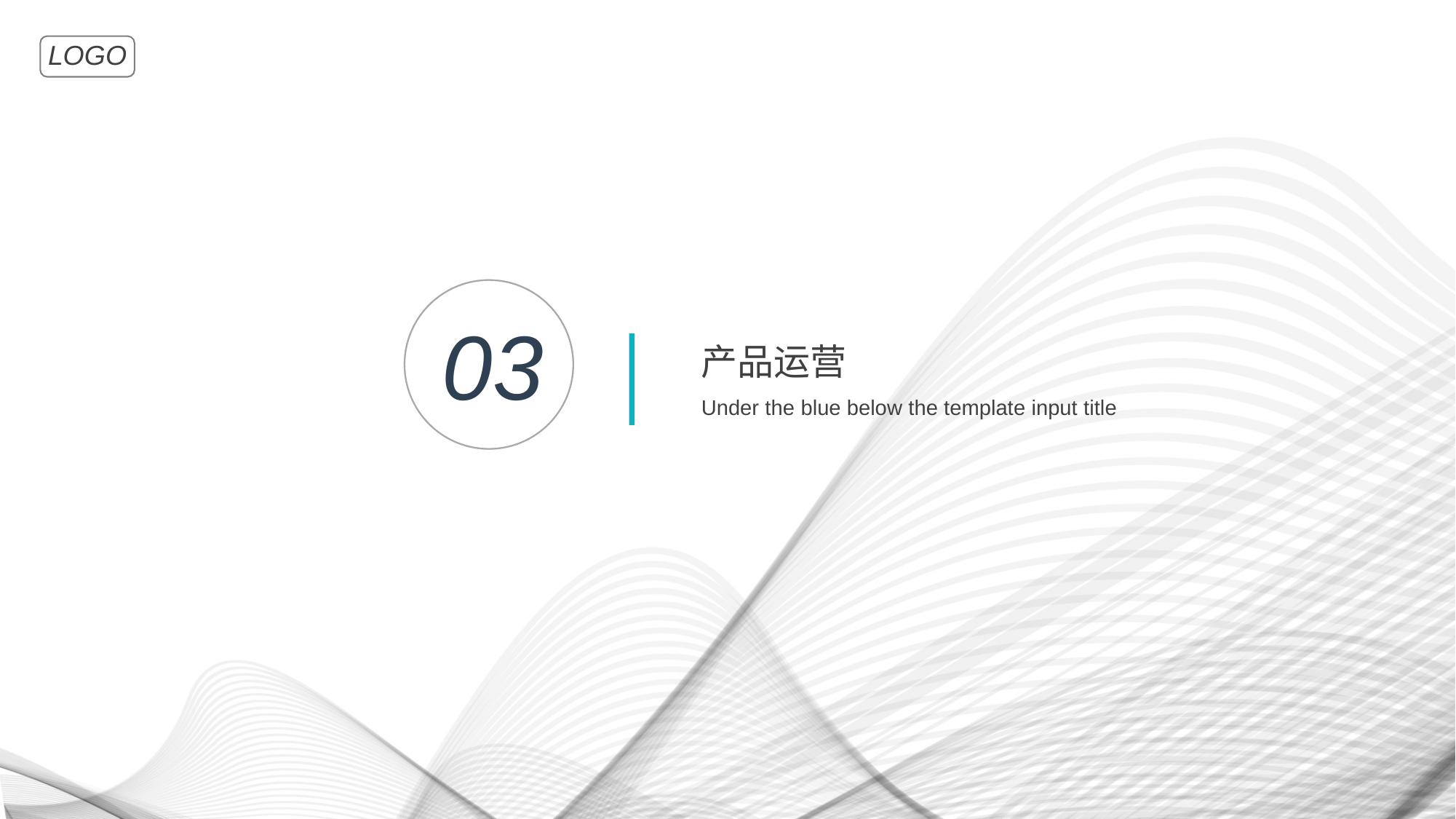

03

产品运营
Under the blue below the template input title